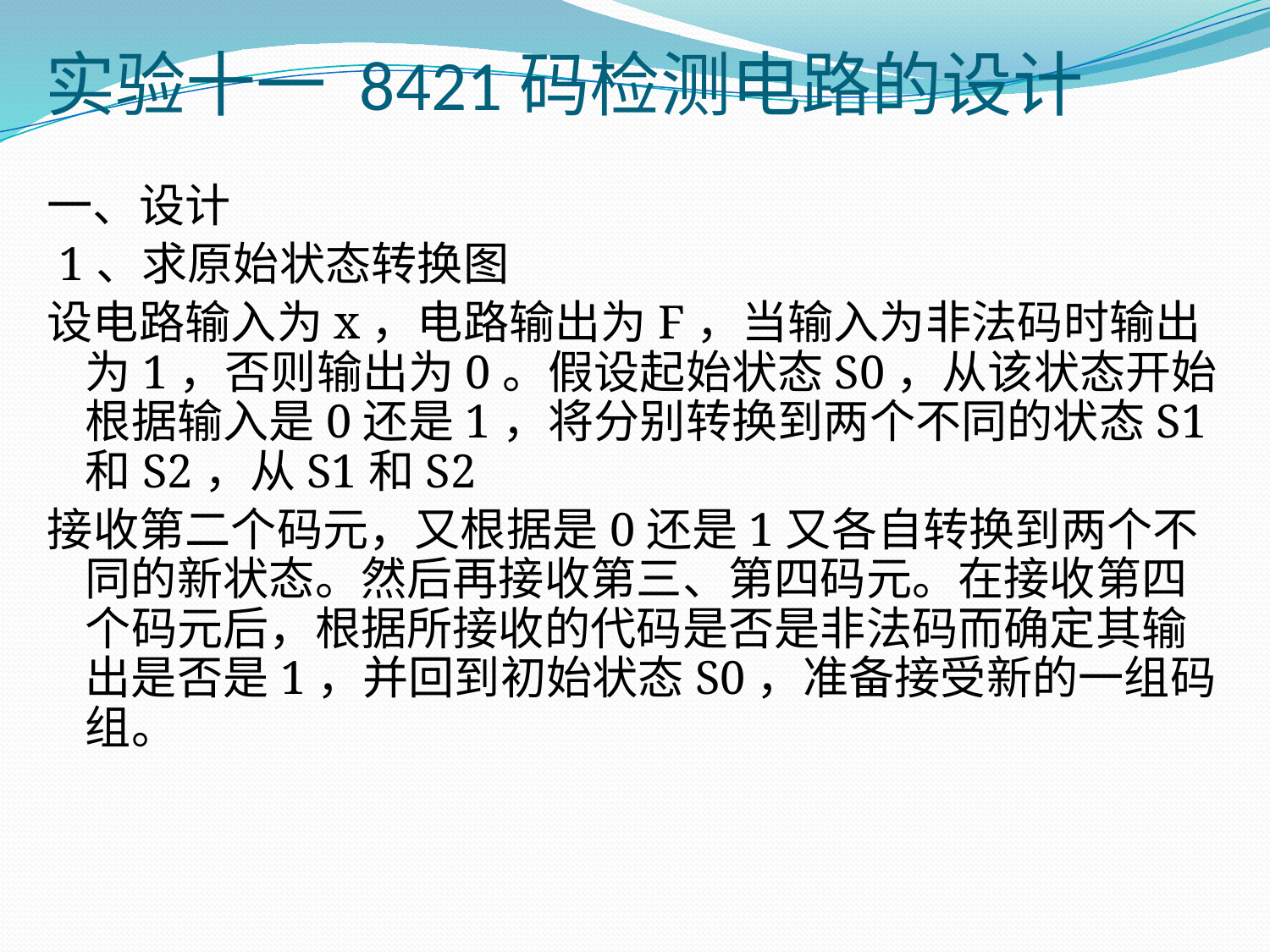

# 实验十一 8421码检测电路的设计
一、设计
 1、求原始状态转换图
设电路输入为x，电路输出为F，当输入为非法码时输出为1，否则输出为0。假设起始状态S0，从该状态开始根据输入是0还是1，将分别转换到两个不同的状态S1和S2，从S1和S2
接收第二个码元，又根据是0还是1又各自转换到两个不同的新状态。然后再接收第三、第四码元。在接收第四个码元后，根据所接收的代码是否是非法码而确定其输出是否是1，并回到初始状态S0，准备接受新的一组码组。